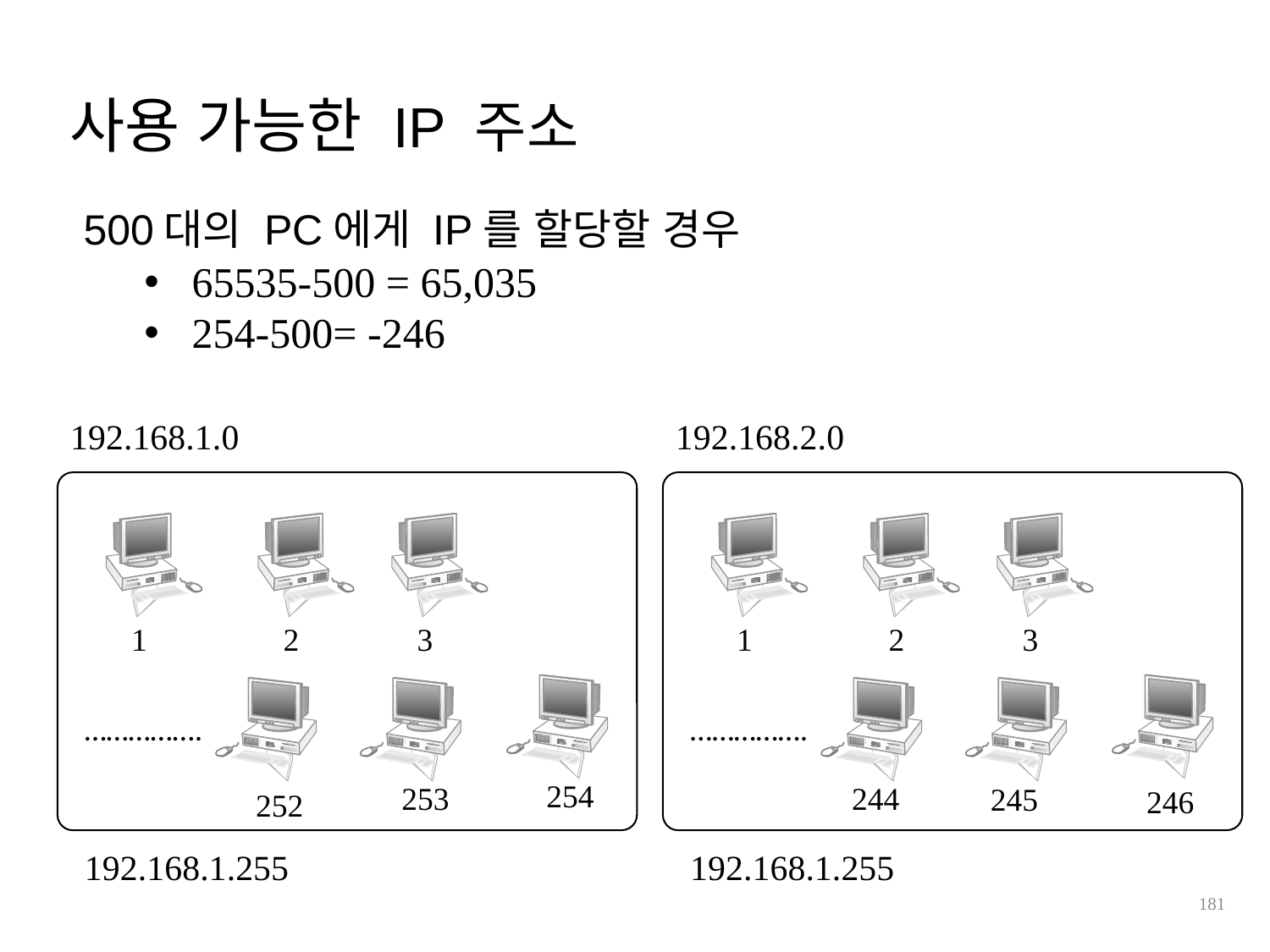

사용 가능한 IP 주소

500대의 PC에게 IP를 할당할 경우
65535-500 = 65,035
254-500= -246
192.168.1.0
192.168.2.0

  1
  2
  3
  1
  2
  3

…………….
…………….
 254
 244
 253
 245
 246
 252
192.168.1.255
192.168.1.255
181